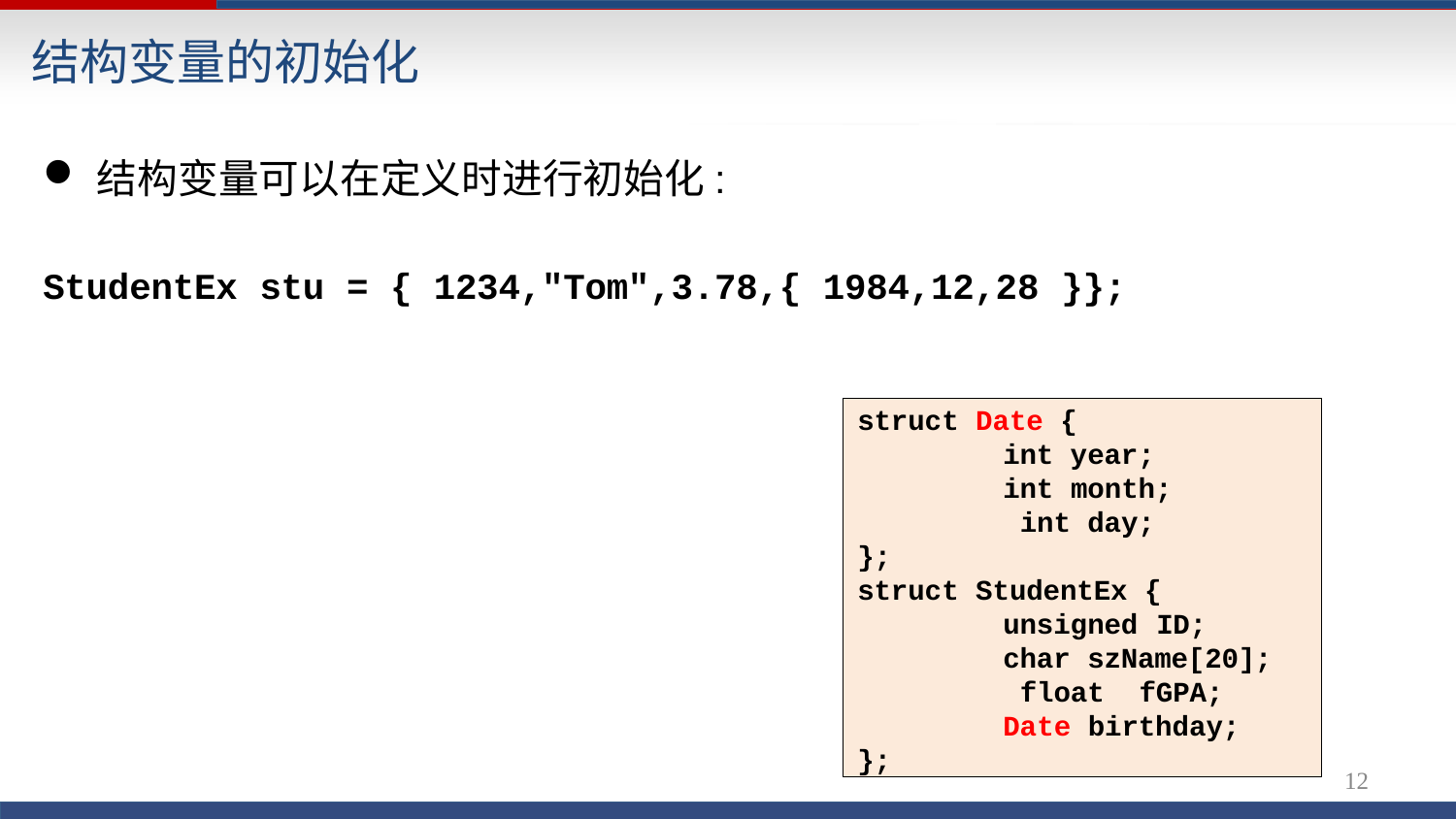

# 结构变量的初始化
结构变量可以在定义时进行初始化:

StudentEx stu = { 1234,"Tom",3.78,{ 1984,12,28 }};
struct Date {
int year;  int month;  int day;
};
struct StudentEx {
unsigned ID;  char szName[20];  float fGPA;  Date birthday;
};
12